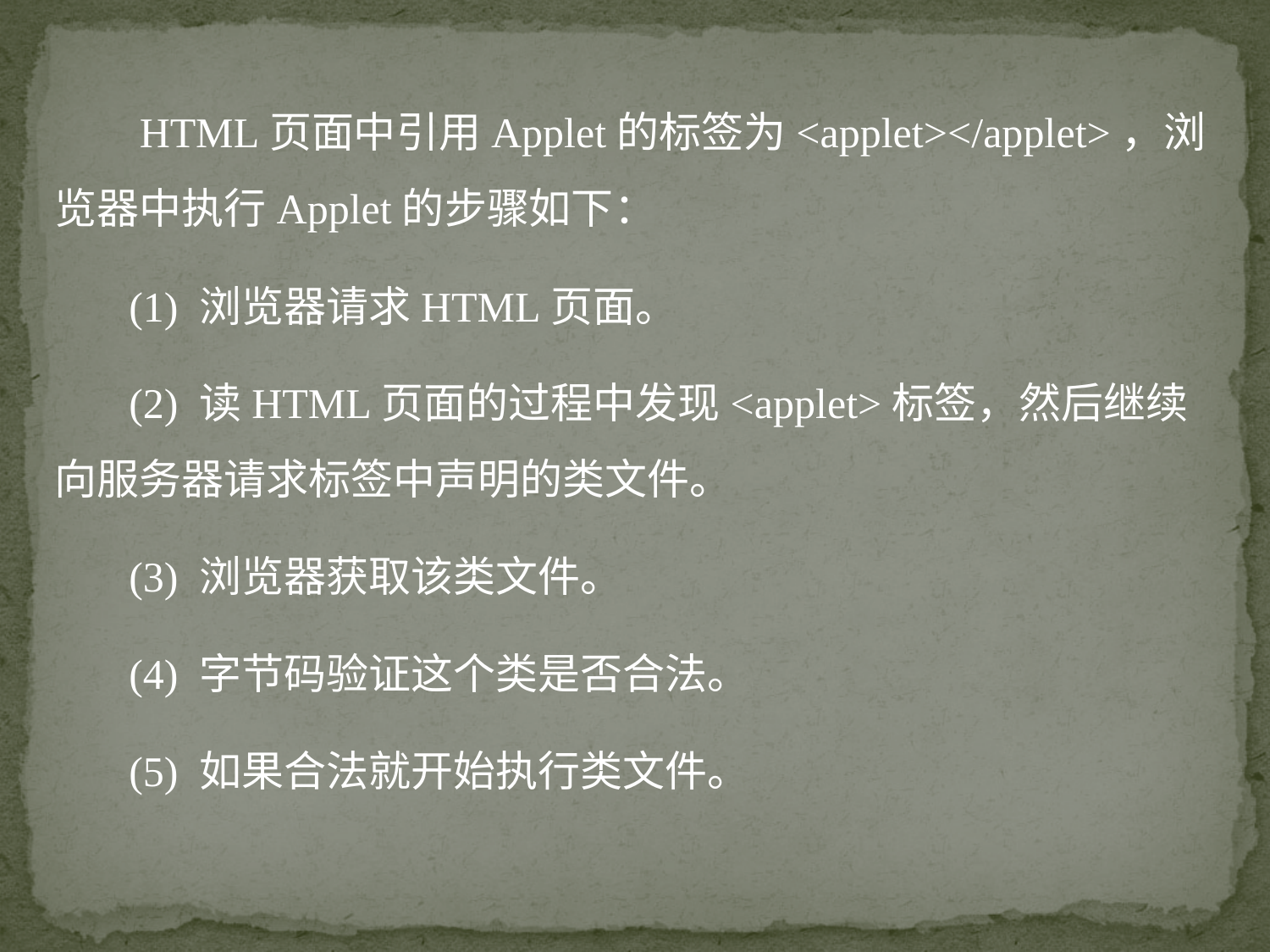

HTML页面中引用Applet的标签为<applet></applet>，浏览器中执行Applet的步骤如下：
       (1) 浏览器请求HTML页面。
       (2) 读HTML页面的过程中发现<applet>标签，然后继续向服务器请求标签中声明的类文件。
       (3) 浏览器获取该类文件。
       (4) 字节码验证这个类是否合法。
       (5) 如果合法就开始执行类文件。